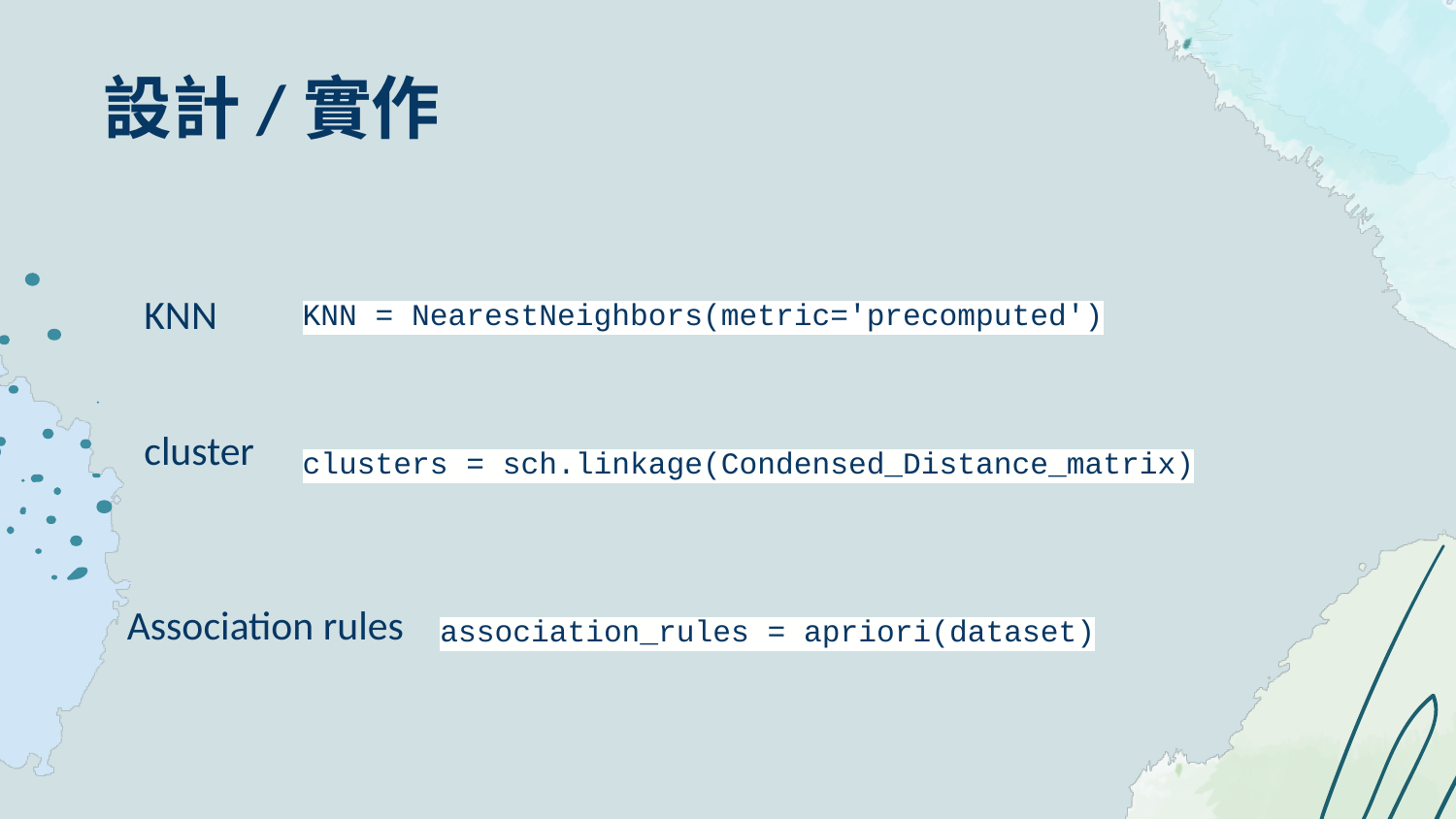

設計/實作

KNN
KNN = NearestNeighbors(metric='precomputed')
cluster
clusters = sch.linkage(Condensed_Distance_matrix)
Association rules
association_rules = apriori(dataset)